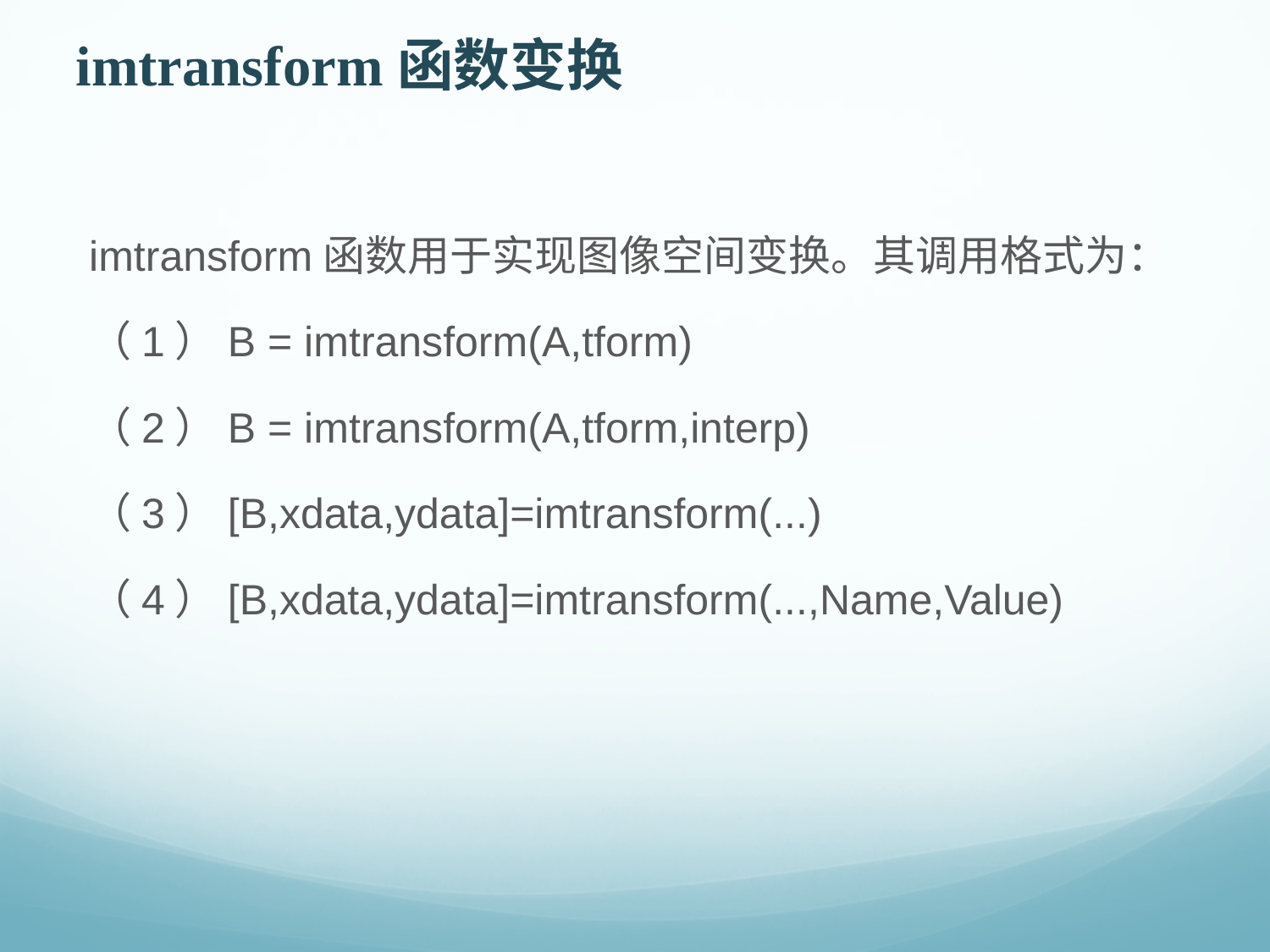

#
imtransform函数变换
imtransform函数用于实现图像空间变换。其调用格式为：
（1）B = imtransform(A,tform)
（2）B = imtransform(A,tform,interp)
（3）[B,xdata,ydata]=imtransform(...)
（4）[B,xdata,ydata]=imtransform(...,Name,Value)